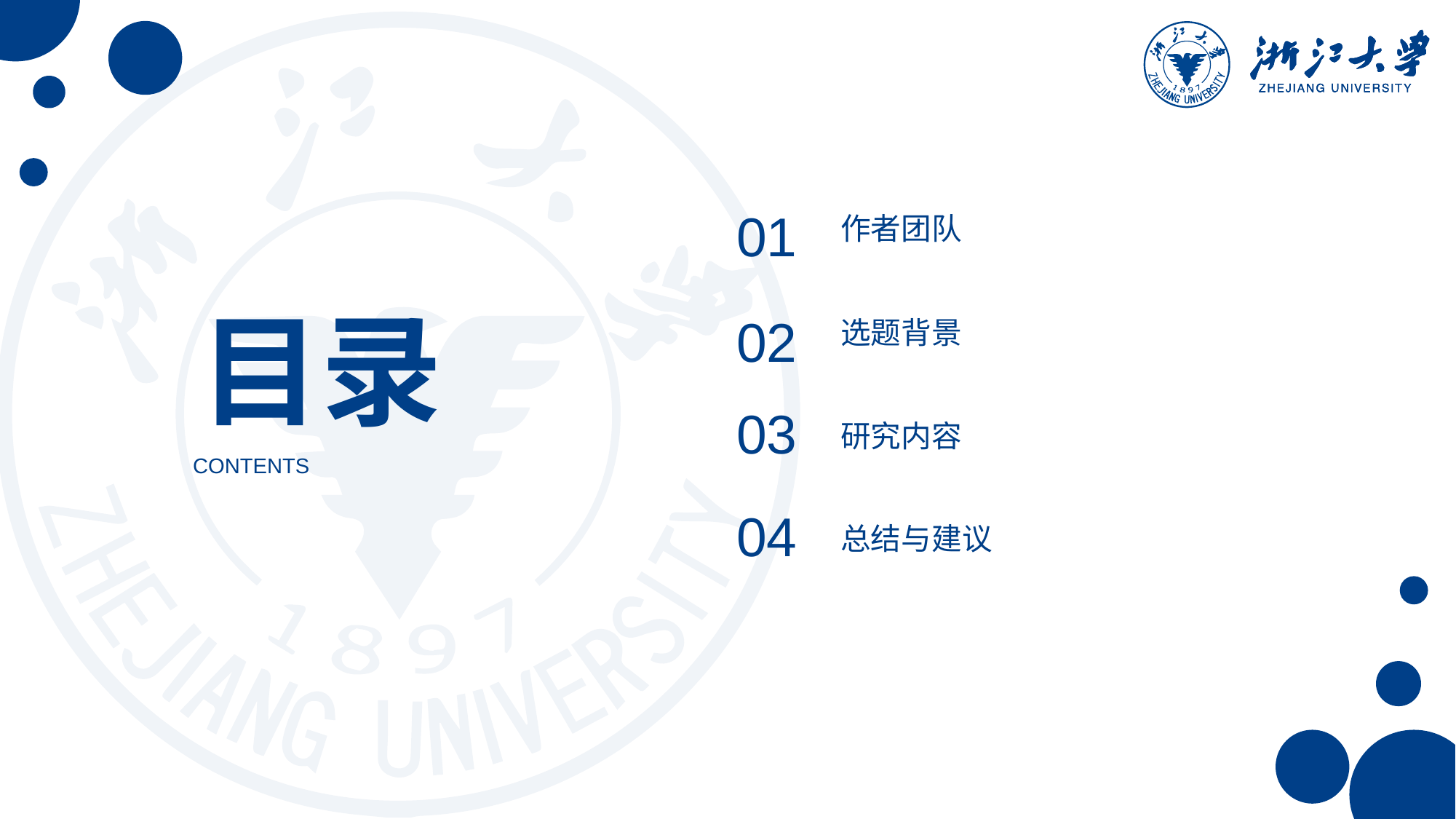

01
作者团队
目录
02
选题背景
03
研究内容

CONTENTS
04
总结与建议